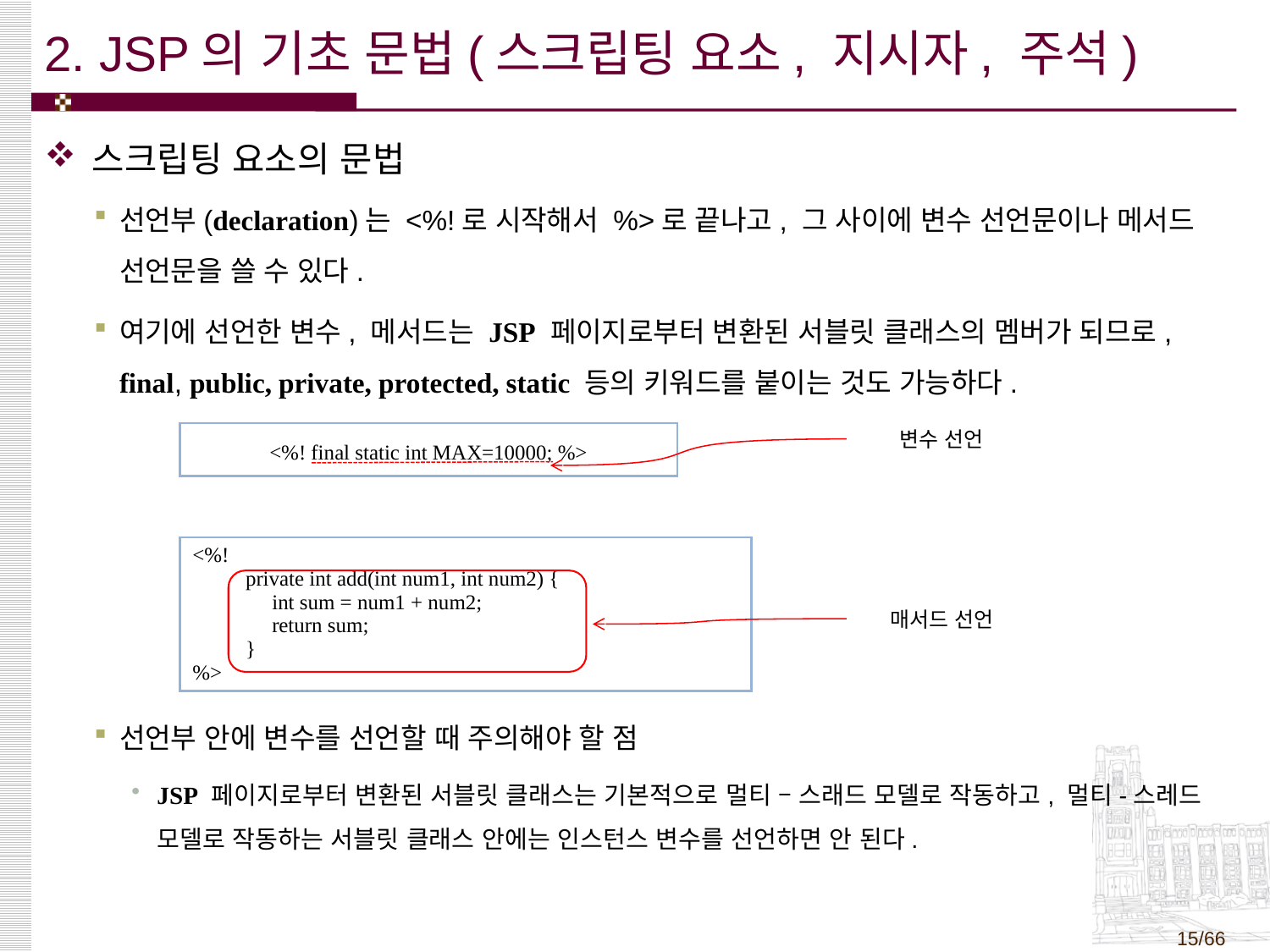

# 2. JSP의 기초 문법(스크립팅 요소, 지시자, 주석)
스크립팅 요소의 문법
선언부(declaration)는 <%!로 시작해서 %>로 끝나고, 그 사이에 변수 선언문이나 메서드 선언문을 쓸 수 있다.
여기에 선언한 변수, 메서드는 JSP 페이지로부터 변환된 서블릿 클래스의 멤버가 되므로, final, public, private, protected, static 등의 키워드를 붙이는 것도 가능하다.

선언부 안에 변수를 선언할 때 주의해야 할 점
JSP 페이지로부터 변환된 서블릿 클래스는 기본적으로 멀티 – 스래드 모델로 작동하고, 멀티-스레드 모델로 작동하는 서블릿 클래스 안에는 인스턴스 변수를 선언하면 안 된다.

변수 선언
| <%! final static int MAX=10000; %> |
| --- |
| <%! private int add(int num1, int num2) { int sum = num1 + num2; return sum; } %> |
| --- |

매서드 선언